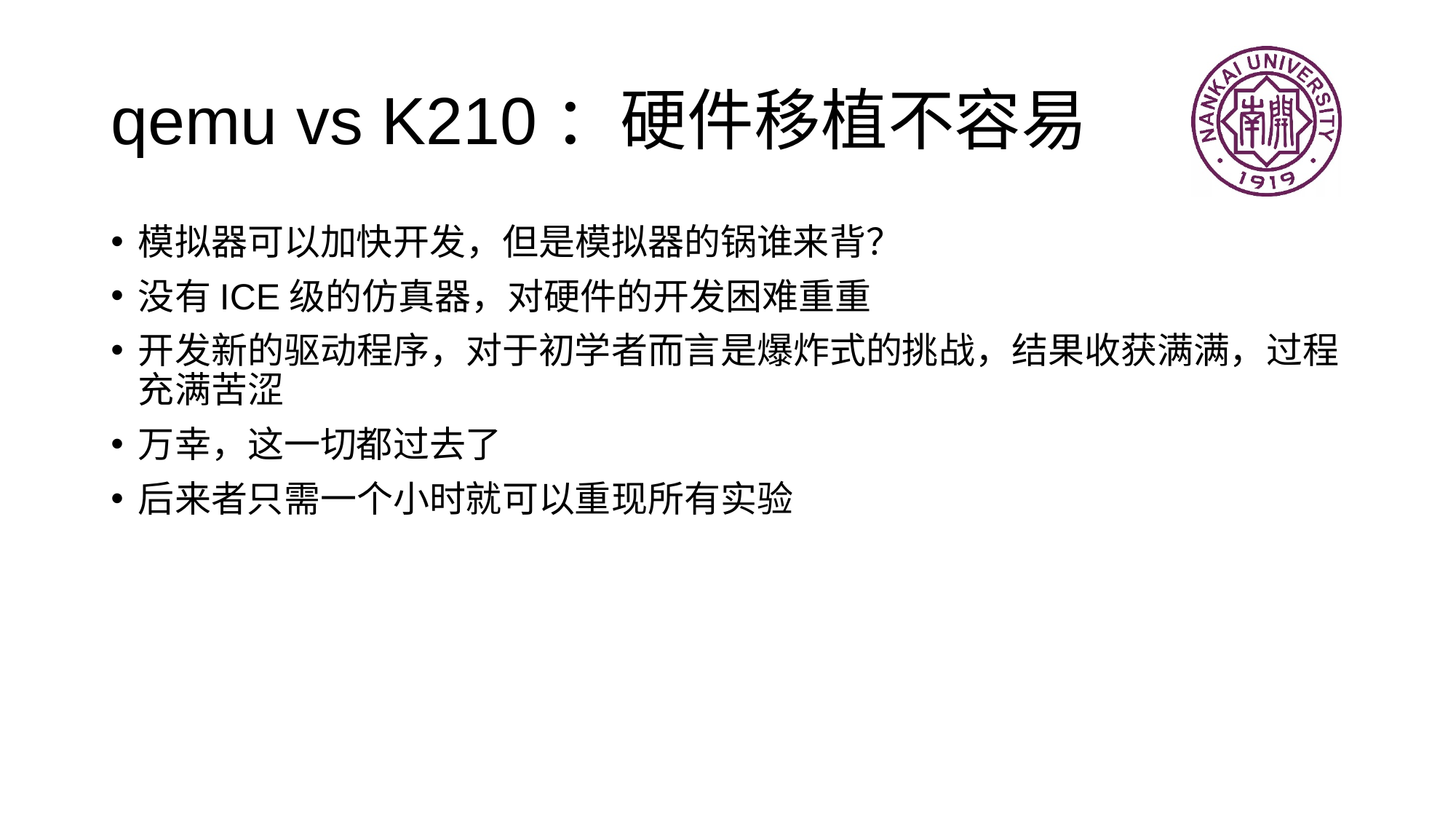

# qemu vs K210：硬件移植不容易
模拟器可以加快开发，但是模拟器的锅谁来背？
没有ICE级的仿真器，对硬件的开发困难重重
开发新的驱动程序，对于初学者而言是爆炸式的挑战，结果收获满满，过程充满苦涩
万幸，这一切都过去了
后来者只需一个小时就可以重现所有实验